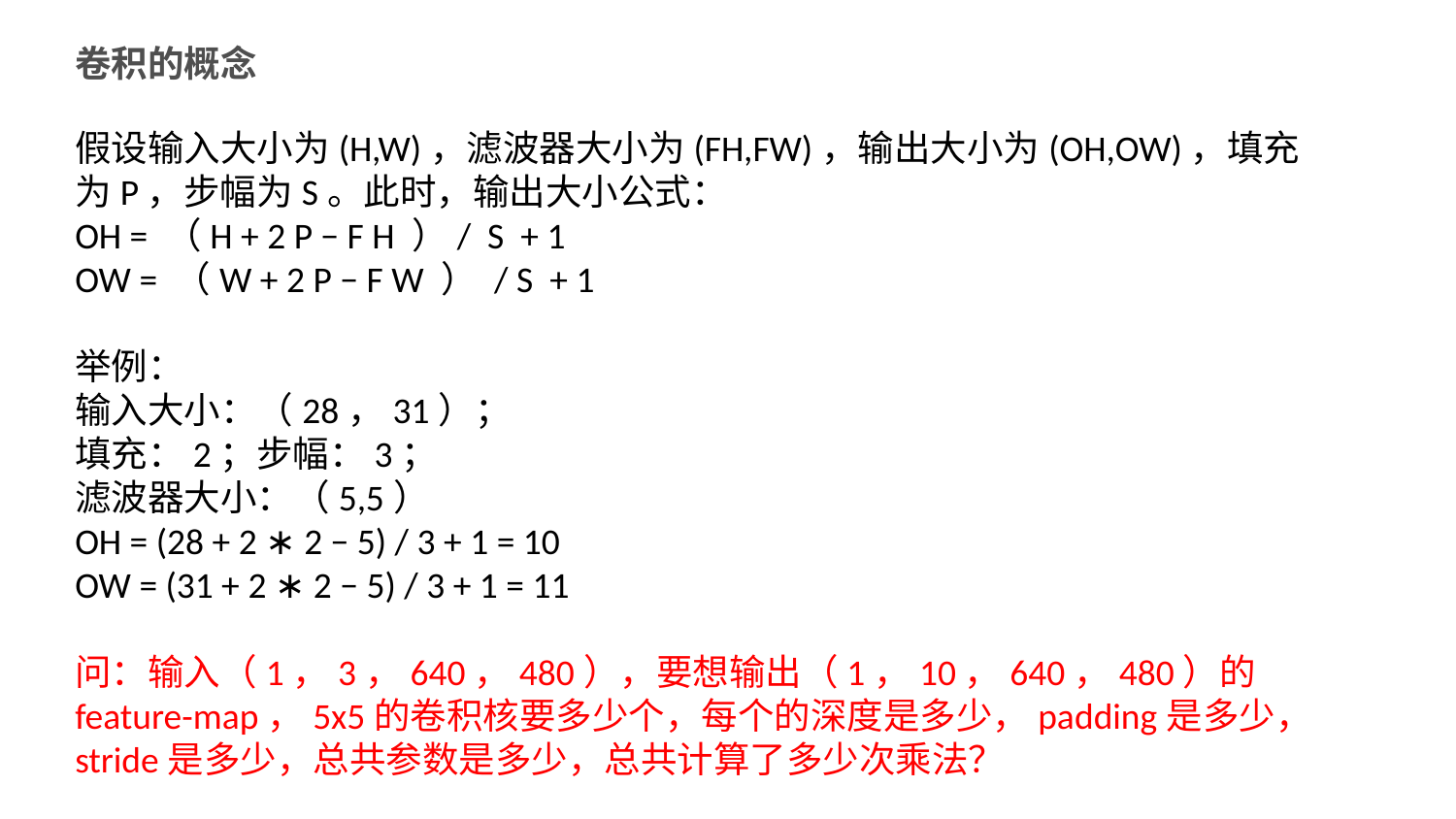

卷积的概念
假设输入大小为(H,W)，滤波器大小为(FH,FW)，输出大小为(OH,OW)，填充为P，步幅为S。此时，输出大小公式：
OH = （H + 2 P − F H ）/  S  + 1
OW = （W + 2 P − F W ） / S  + 1

举例：
输入大小：（28，31）；
填充：2；步幅：3；
滤波器大小：（5,5）
OH = (28 + 2 ∗ 2 − 5) / 3 + 1 = 10
OW = (31 + 2 ∗ 2 − 5) / 3 + 1 = 11

问：输入（1，3，640，480），要想输出（1，10，640，480）的feature-map，5x5的卷积核要多少个，每个的深度是多少，padding是多少，stride是多少，总共参数是多少，总共计算了多少次乘法？